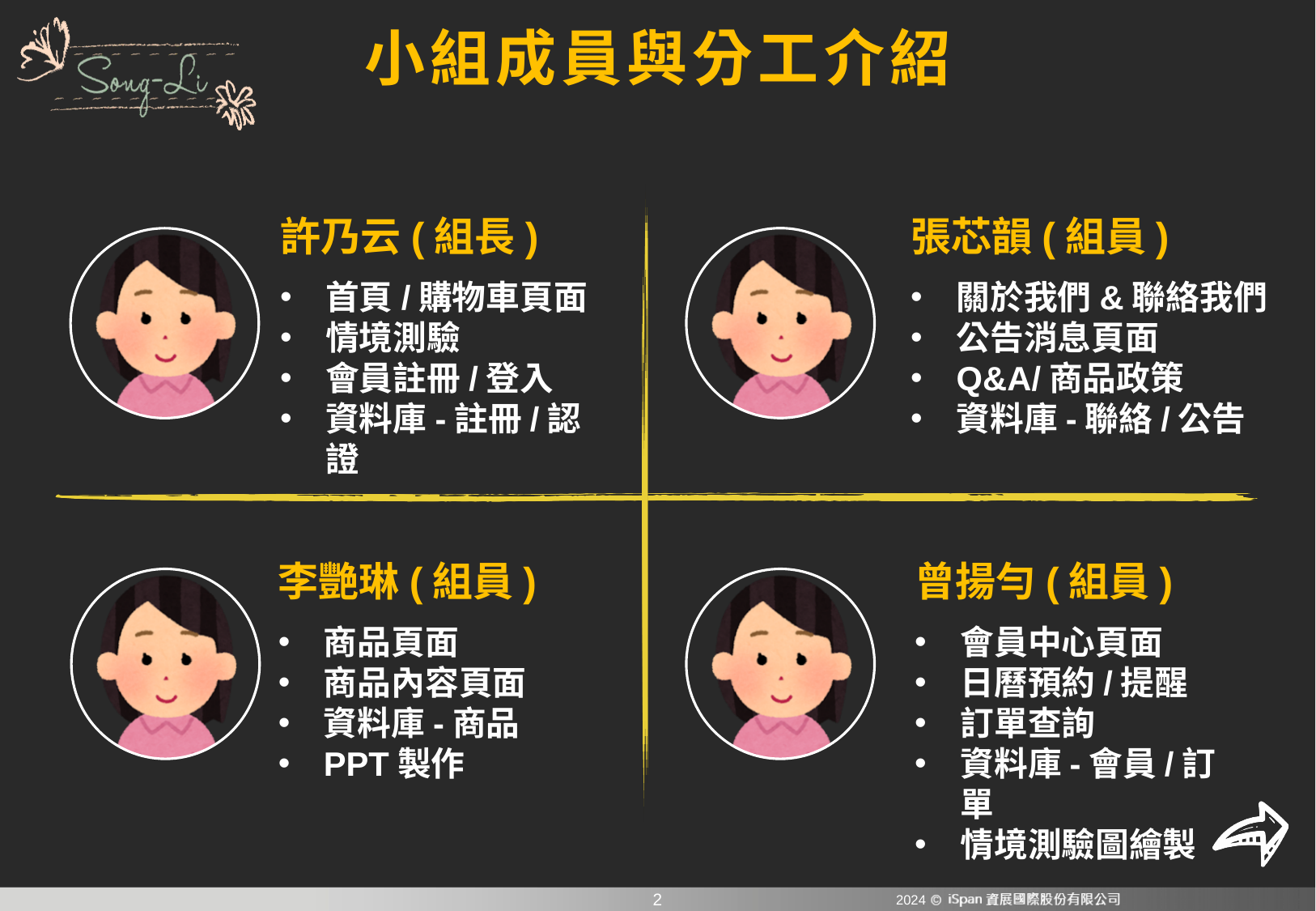

小組成員與分工介紹

許乃云(組長)

首頁/購物車頁面
情境測驗
會員註冊/登入
資料庫-註冊/認證
張芯韻(組員)

關於我們&聯絡我們
公告消息頁面
Q&A/商品政策
資料庫-聯絡/公告

李艷琳(組員)

商品頁面
商品內容頁面
資料庫-商品
PPT製作
曾揚勻(組員)

會員中心頁面
日曆預約/提醒
訂單查詢
資料庫-會員/訂單
情境測驗圖繪製

2024